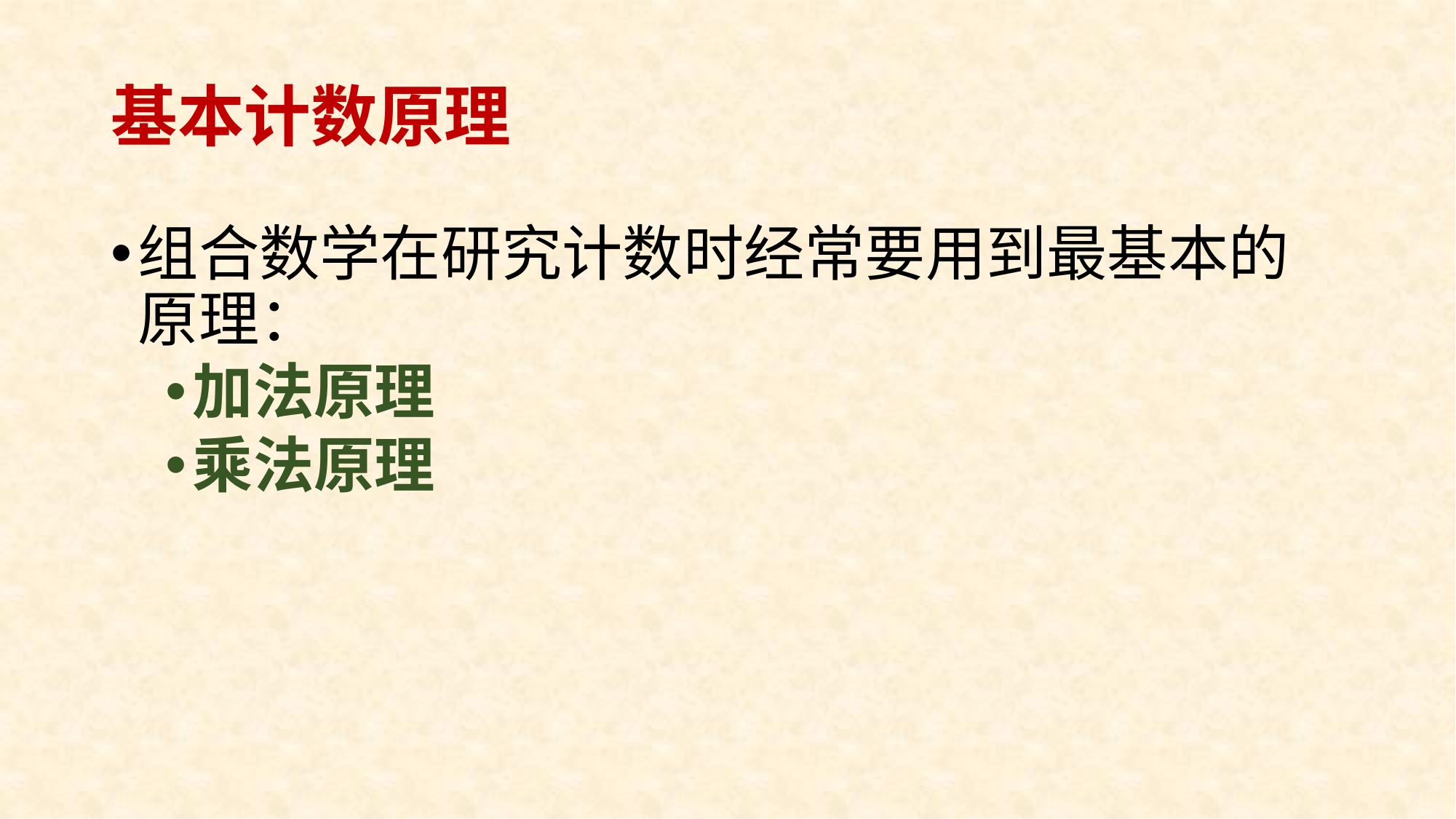

# 基本计数原理
组合数学在研究计数时经常要用到最基本的原理：
加法原理
乘法原理